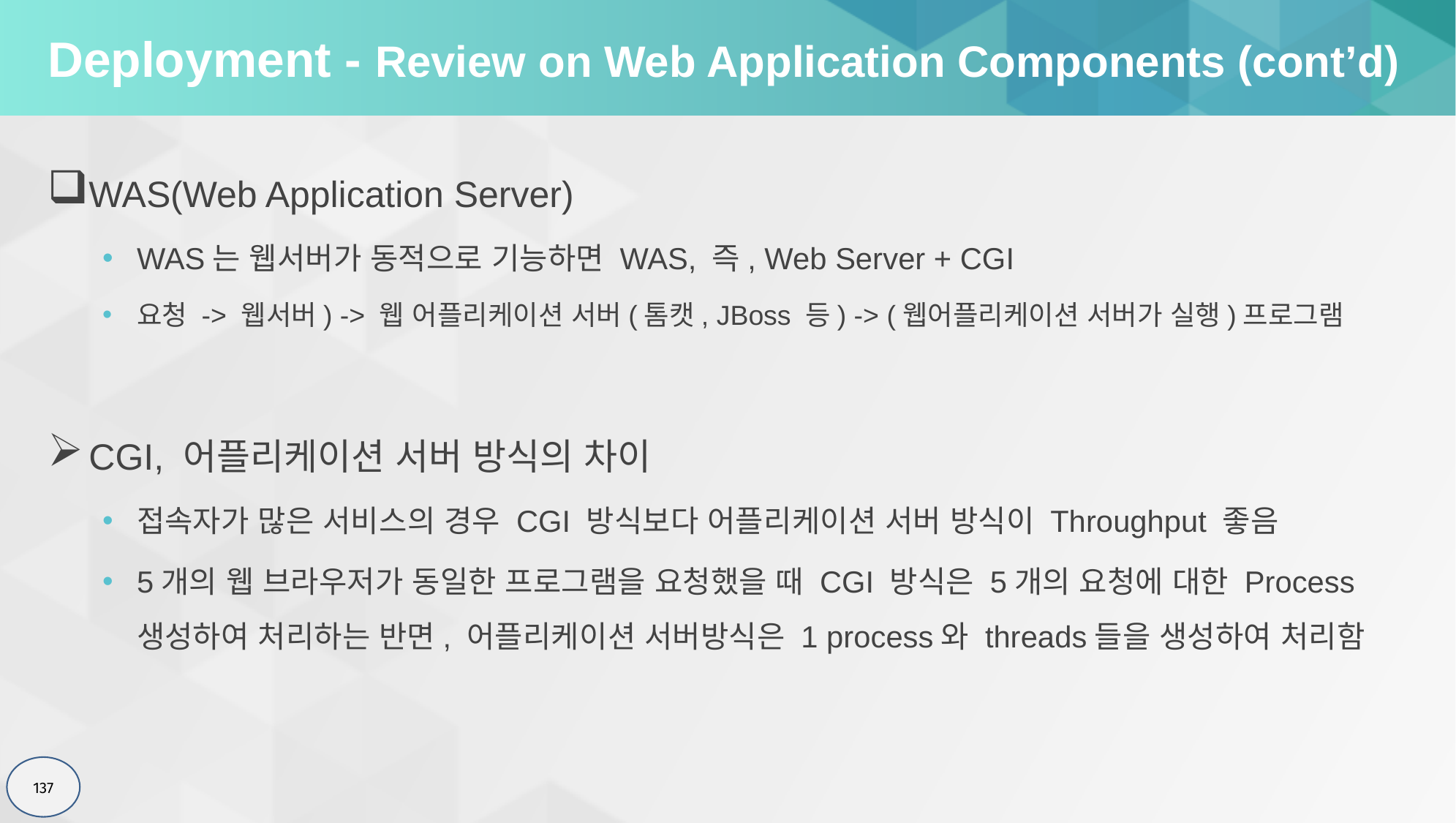

# Deployment - Review on Web Application Components (cont’d)
WAS(Web Application Server)
WAS는 웹서버가 동적으로 기능하면 WAS, 즉, Web Server + CGI
요청 -> 웹서버) -> 웹 어플리케이션 서버(톰캣, JBoss 등) -> (웹어플리케이션 서버가 실행)프로그램

CGI, 어플리케이션 서버 방식의 차이
접속자가 많은 서비스의 경우 CGI 방식보다 어플리케이션 서버 방식이 Throughput 좋음
5개의 웹 브라우저가 동일한 프로그램을 요청했을 때 CGI 방식은 5개의 요청에 대한 Process 생성하여 처리하는 반면, 어플리케이션 서버방식은 1 process와 threads들을 생성하여 처리함